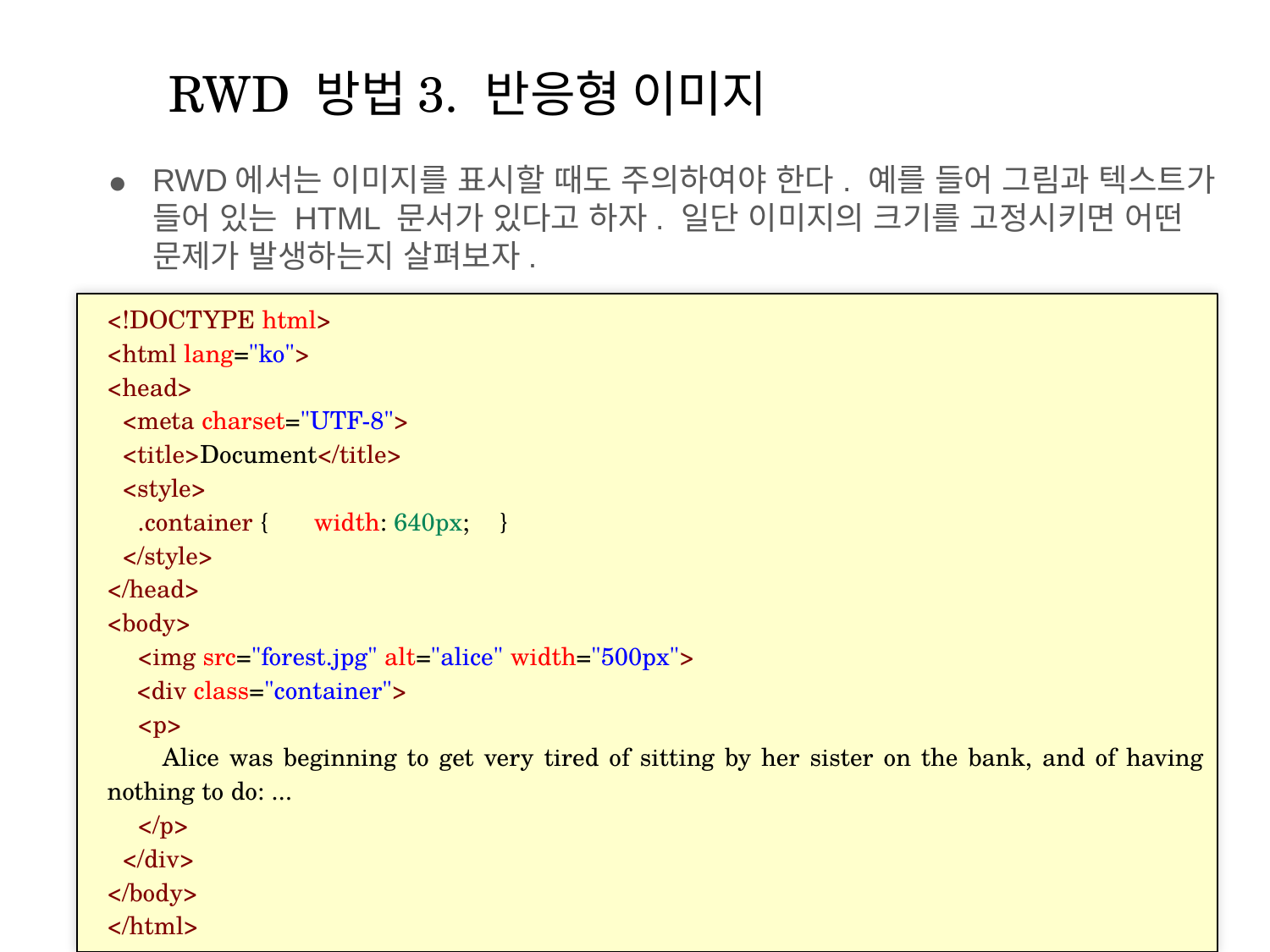

# RWD 방법3. 반응형 이미지
RWD에서는 이미지를 표시할 때도 주의하여야 한다. 예를 들어 그림과 텍스트가 들어 있는 HTML 문서가 있다고 하자. 일단 이미지의 크기를 고정시키면 어떤 문제가 발생하는지 살펴보자.
<!DOCTYPE html>
<html lang="ko">
<head>
  <meta charset="UTF-8">
  <title>Document</title>
  <style>
    .container {      width: 640px;    }
  </style>
</head>
<body>
    <img src="forest.jpg" alt="alice" width="500px">
    <div class="container">
    <p>
      Alice was beginning to get very tired of sitting by her sister on the bank, and of having nothing to do: ...
    </p>
  </div>
</body>
</html>